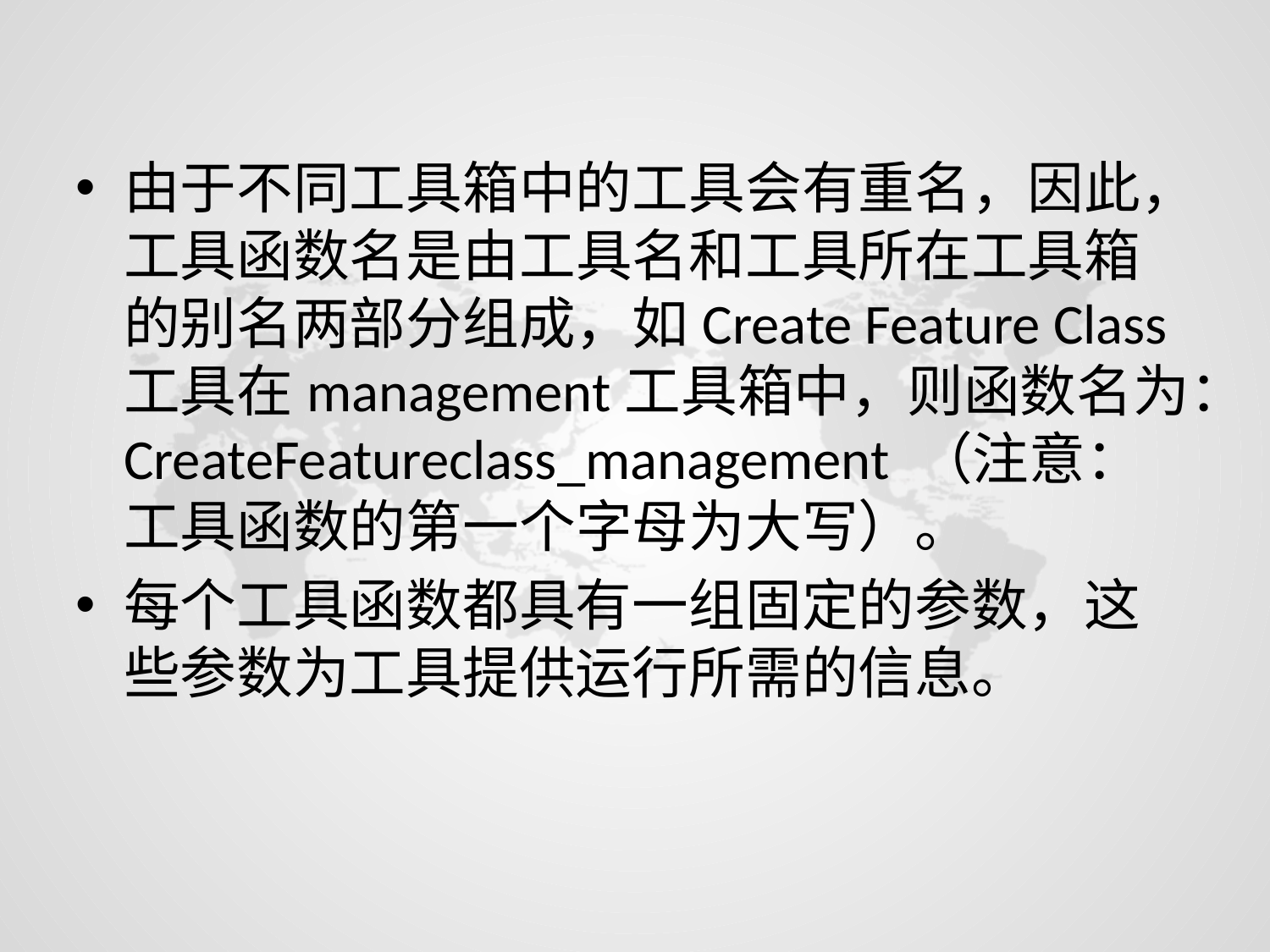

由于不同工具箱中的工具会有重名，因此，工具函数名是由工具名和工具所在工具箱的别名两部分组成，如Create Feature Class工具在management工具箱中，则函数名为：CreateFeatureclass_management （注意：工具函数的第一个字母为大写）。
每个工具函数都具有一组固定的参数，这些参数为工具提供运行所需的信息。